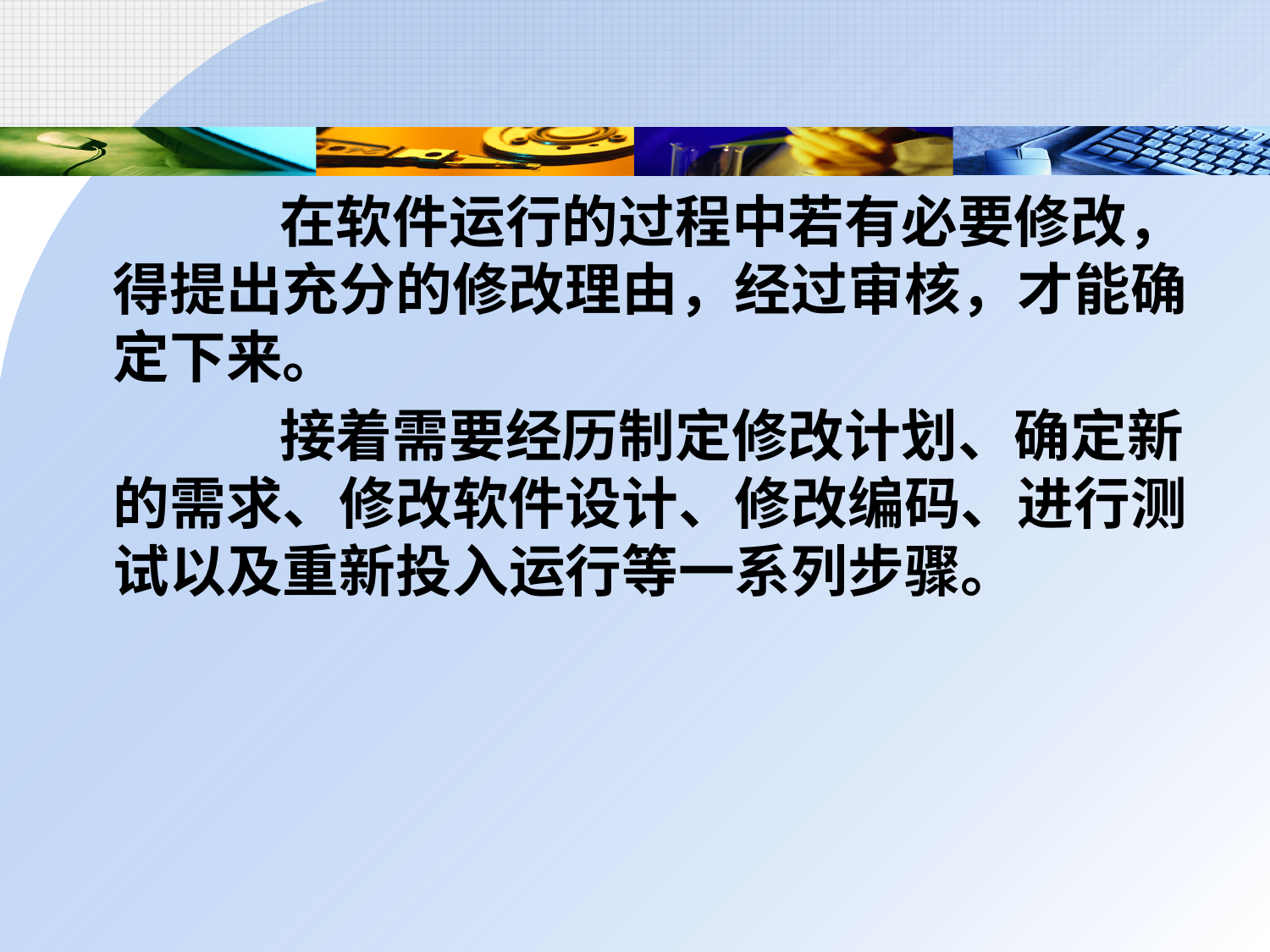

在软件运行的过程中若有必要修改，得提出充分的修改理由，经过审核，才能确定下来。
		  接着需要经历制定修改计划、确定新的需求、修改软件设计、修改编码、进行测试以及重新投入运行等一系列步骤。